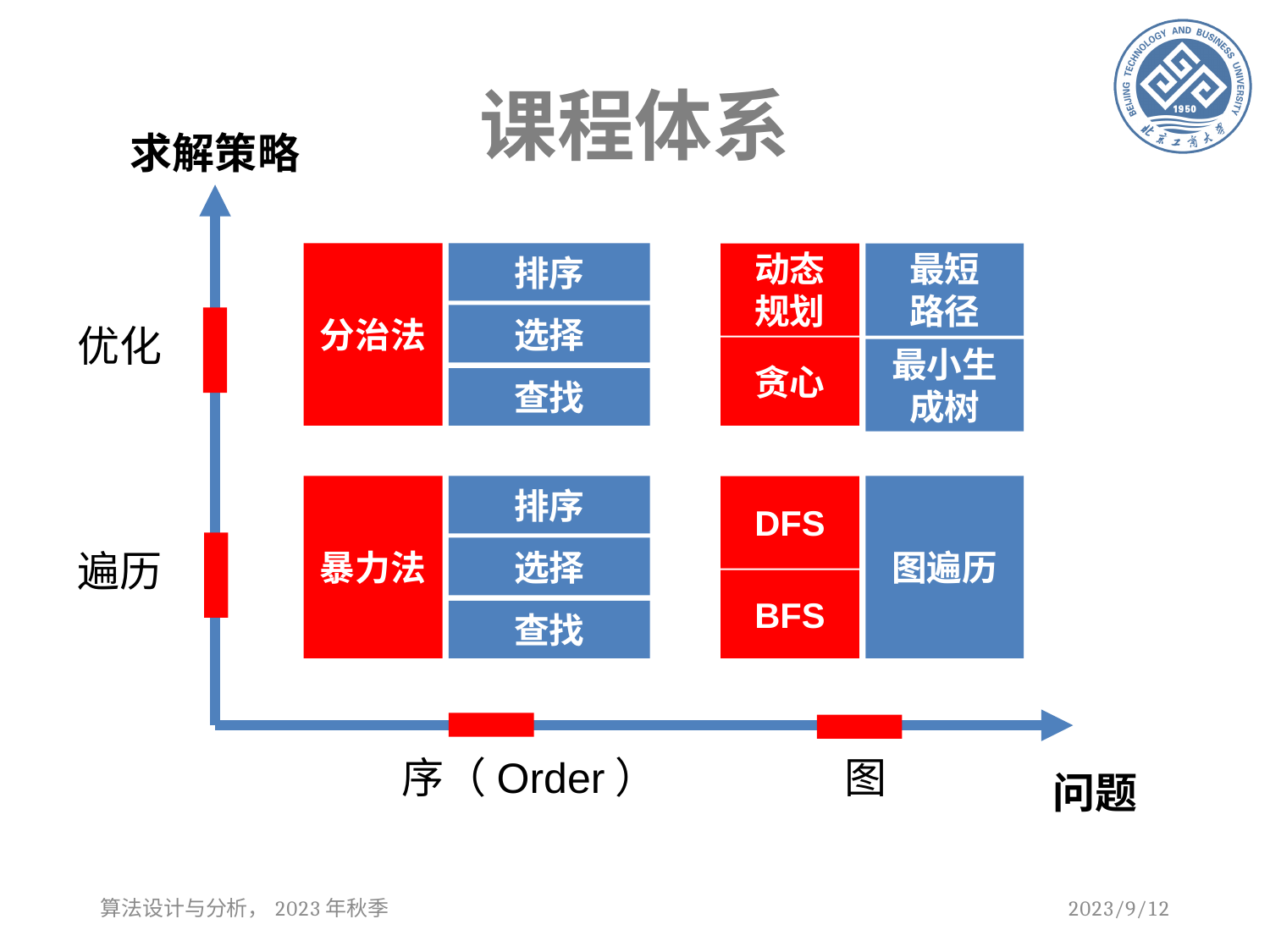

# 课程体系
求解策略
动态
规划
分治法
最短
路径
排序
选择
优化
贪心

最小生成树
查找
DFS
暴力法
排序
图遍历
选择
遍历

BFS
查找

序（Order）
图
问题
算法设计与分析，2023年秋季
2023/9/12